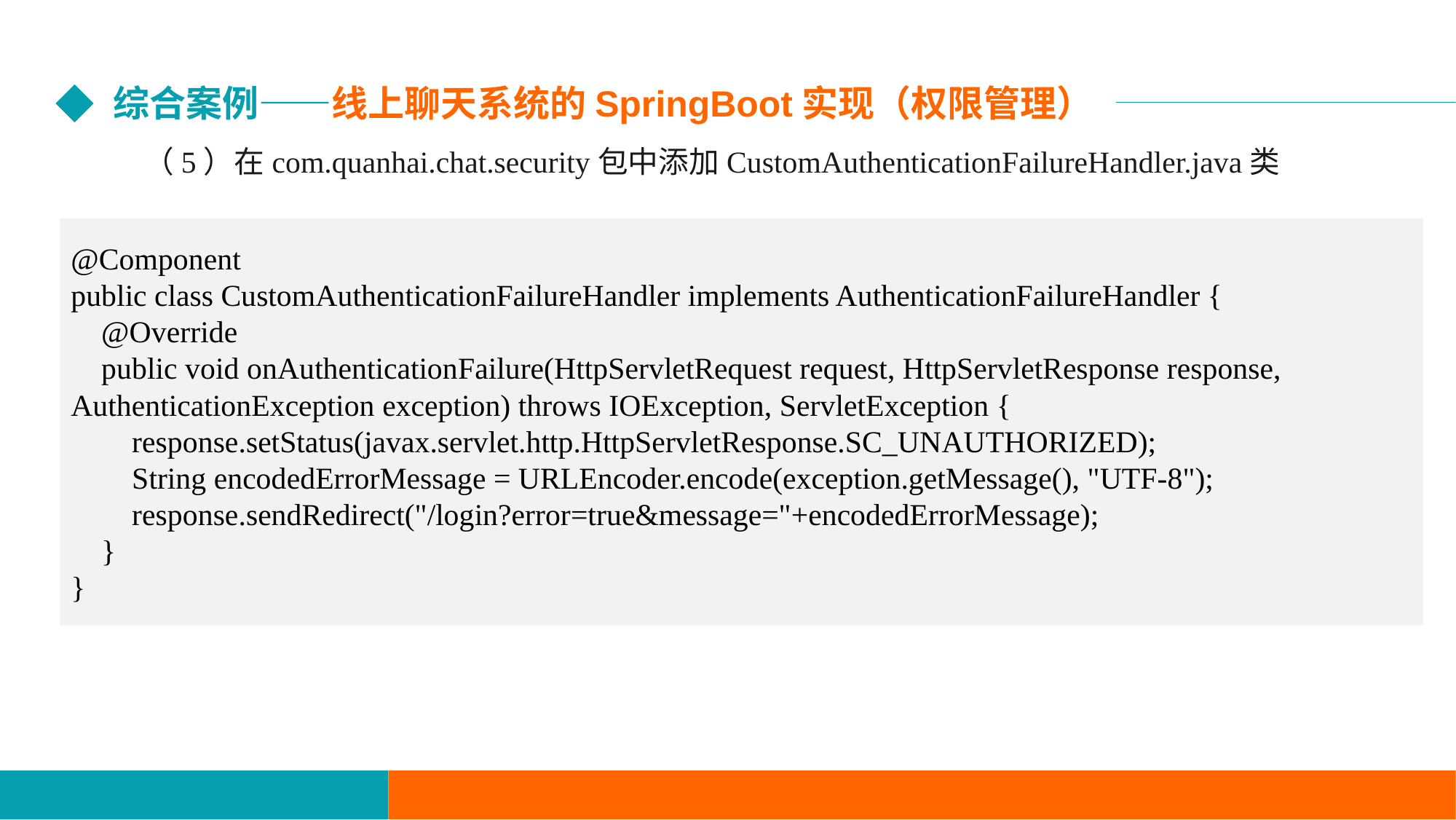

综合案例——线上聊天系统的SpringBoot实现（权限管理）
（5）在com.quanhai.chat.security包中添加CustomAuthenticationFailureHandler.java类

@Component
public class CustomAuthenticationFailureHandler implements AuthenticationFailureHandler {
    @Override
    public void onAuthenticationFailure(HttpServletRequest request, HttpServletResponse response, AuthenticationException exception) throws IOException, ServletException {
        response.setStatus(javax.servlet.http.HttpServletResponse.SC_UNAUTHORIZED);
        String encodedErrorMessage = URLEncoder.encode(exception.getMessage(), "UTF-8");
        response.sendRedirect("/login?error=true&message="+encodedErrorMessage);
    }
}